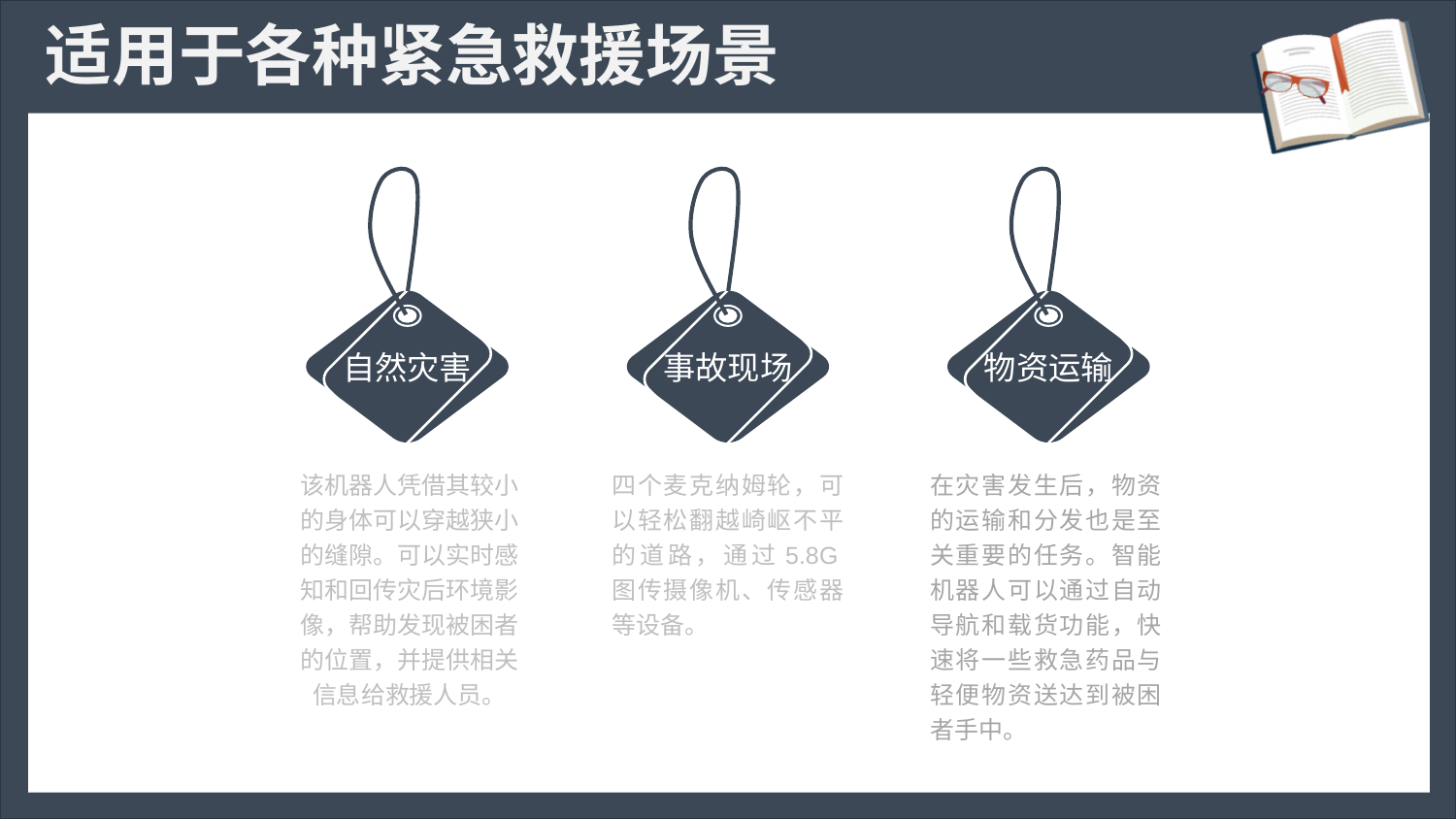

# 适用于各种紧急救援场景

自然灾害
事故现场
物资运输

该机器人凭借其较小的身体可以穿越狭小的缝隙。可以实时感知和回传灾后环境影像，帮助发现被困者的位置，并提供相关信息给救援人员。
四个麦克纳姆轮，可以轻松翻越崎岖不平的道路，通过5.8G图传摄像机、传感器等设备。
在灾害发生后，物资的运输和分发也是至关重要的任务。智能机器人可以通过自动导航和载货功能，快速将一些救急药品与轻便物资送达到被困者手中。